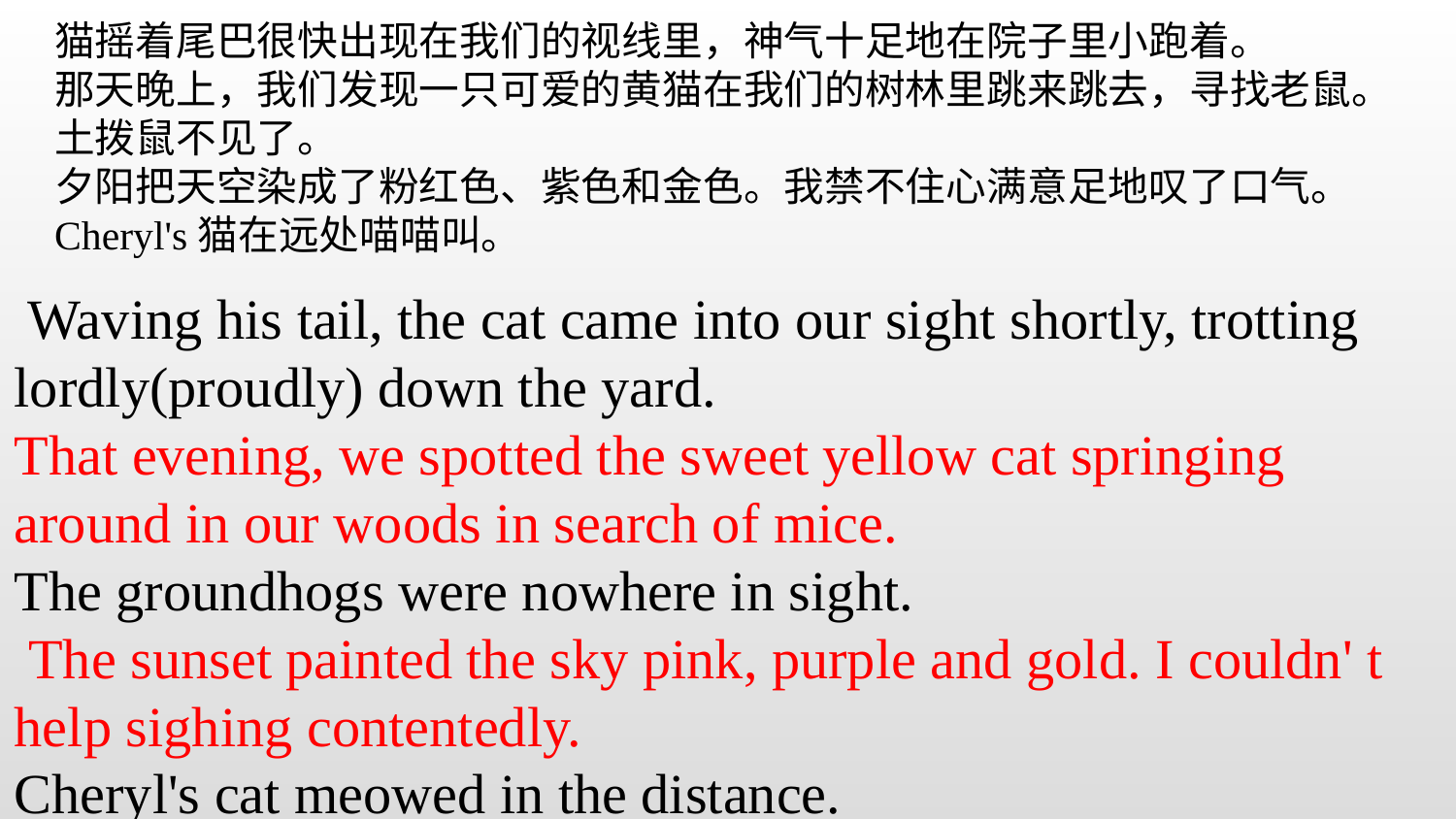

猫摇着尾巴很快出现在我们的视线里，神气十足地在院子里小跑着。
那天晚上，我们发现一只可爱的黄猫在我们的树林里跳来跳去，寻找老鼠。
土拨鼠不见了。
夕阳把天空染成了粉红色、紫色和金色。我禁不住心满意足地叹了口气。
Cheryl's猫在远处喵喵叫。
 Waving his tail, the cat came into our sight shortly, trotting lordly(proudly) down the yard.
That evening, we spotted the sweet yellow cat springing around in our woods in search of mice.
The groundhogs were nowhere in sight.
 The sunset painted the sky pink, purple and gold. I couldn' t help sighing contentedly.
Cheryl's cat meowed in the distance.